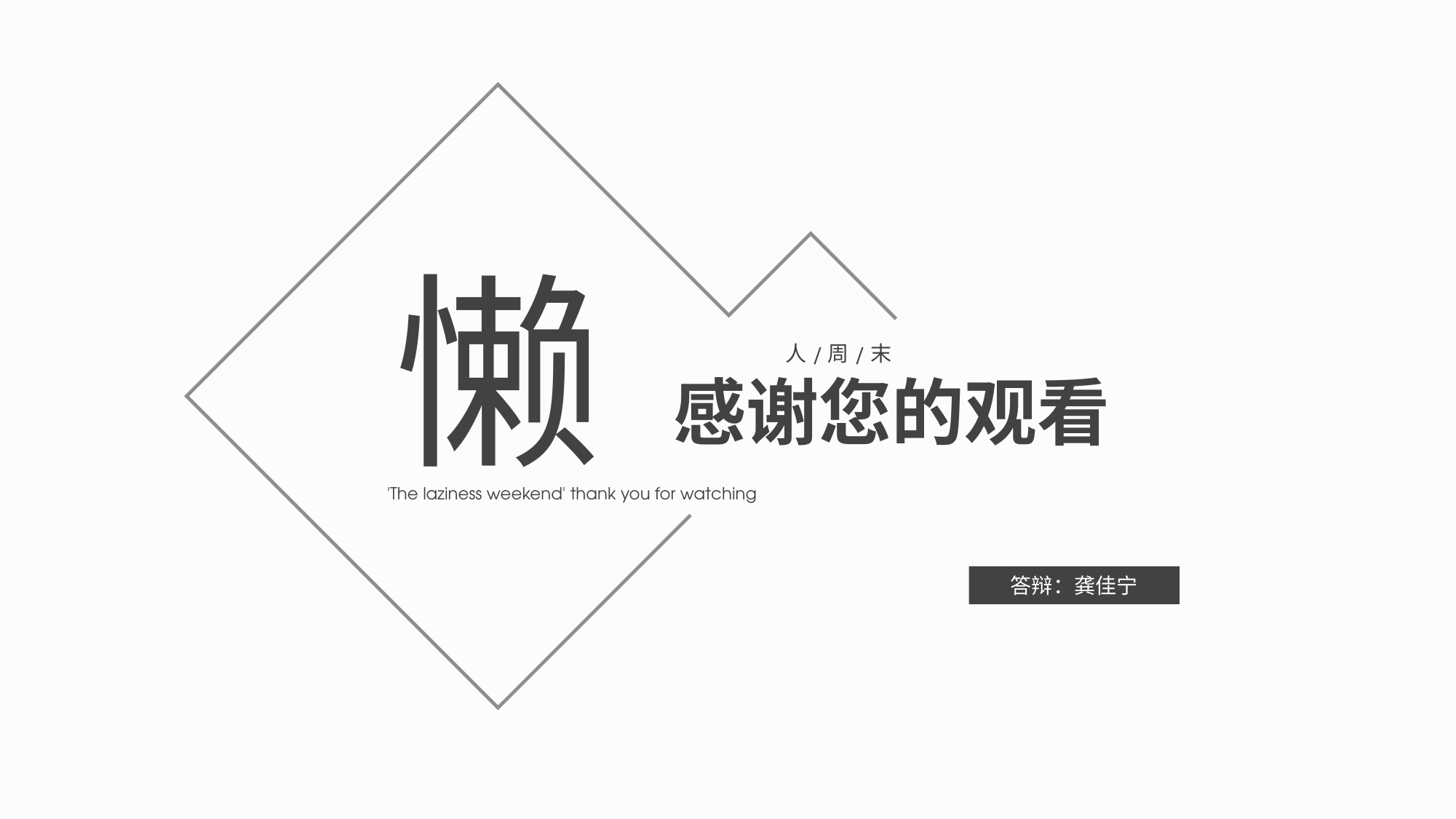

懒
	人/周/末
感谢您的观看
'The laziness weekend' thank you for watching

答辩：龚佳宁